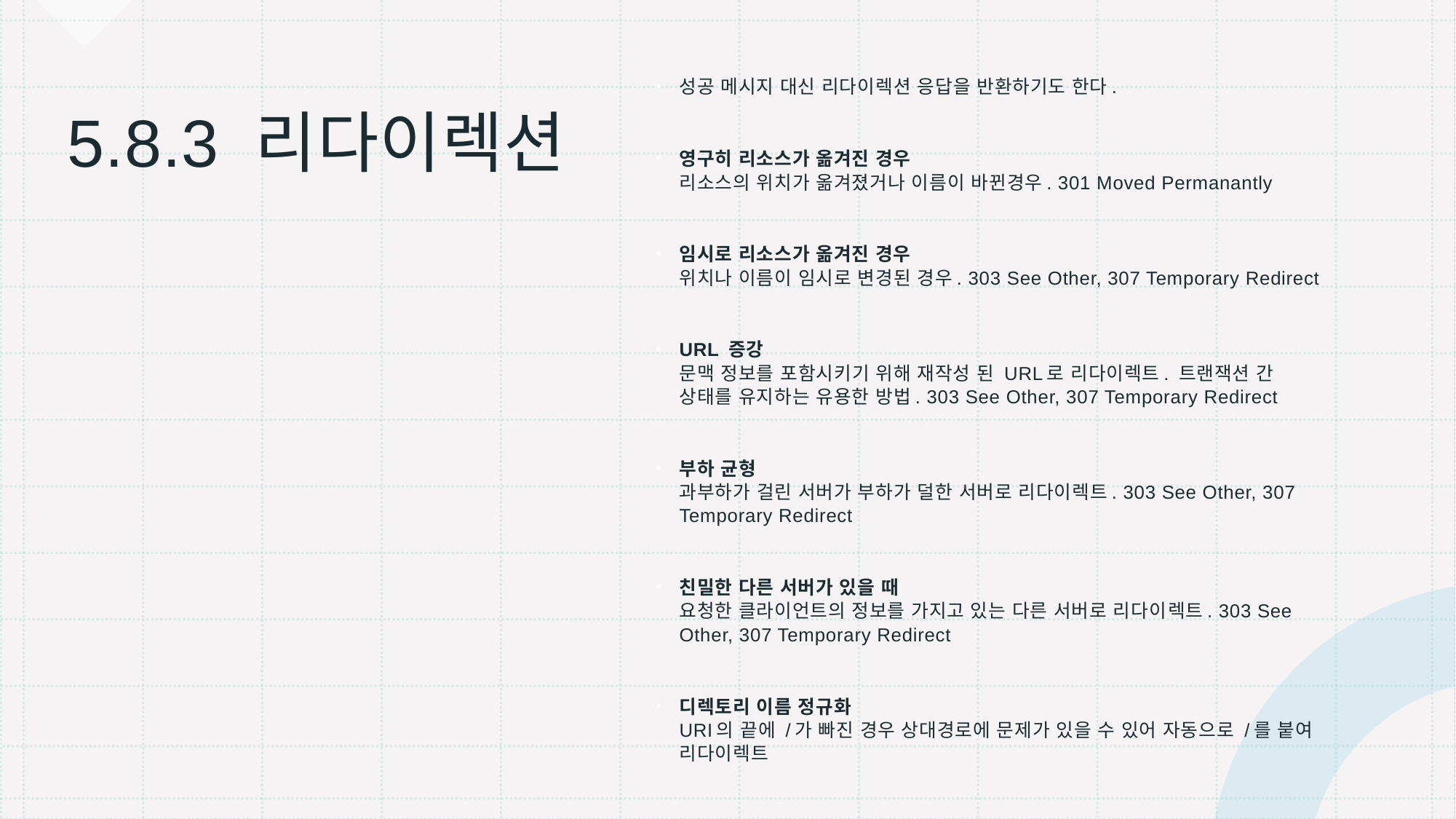

성공 메시지 대신 리다이렉션 응답을 반환하기도 한다.

영구히 리소스가 옮겨진 경우
리소스의 위치가 옮겨졌거나 이름이 바뀐경우. 301 Moved Permanantly

임시로 리소스가 옮겨진 경우
위치나 이름이 임시로 변경된 경우. 303 See Other, 307 Temporary Redirect

URL 증강
문맥 정보를 포함시키기 위해 재작성 된 URL로 리다이렉트. 트랜잭션 간 상태를 유지하는 유용한 방법. 303 See Other, 307 Temporary Redirect

부하 균형
과부하가 걸린 서버가 부하가 덜한 서버로 리다이렉트. 303 See Other, 307 Temporary Redirect

친밀한 다른 서버가 있을 때
요청한 클라이언트의 정보를 가지고 있는 다른 서버로 리다이렉트. 303 See Other, 307 Temporary Redirect

디렉토리 이름 정규화
URI의 끝에 /가 빠진 경우 상대경로에 문제가 있을 수 있어 자동으로 /를 붙여 리다이렉트
# 5.8.3 리다이렉션